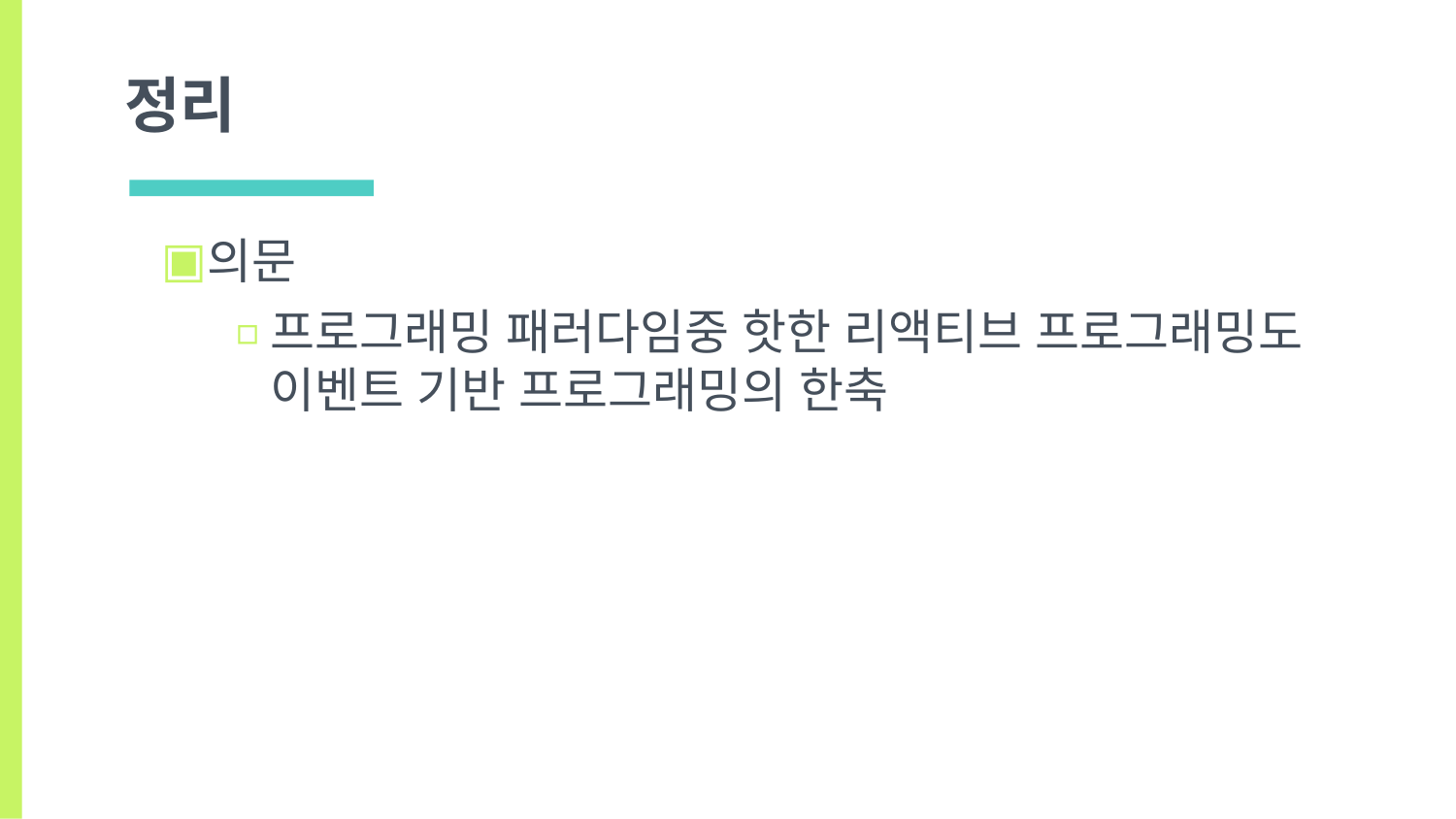

# 정리
의문
프로그래밍 패러다임중 핫한 리액티브 프로그래밍도 이벤트 기반 프로그래밍의 한축